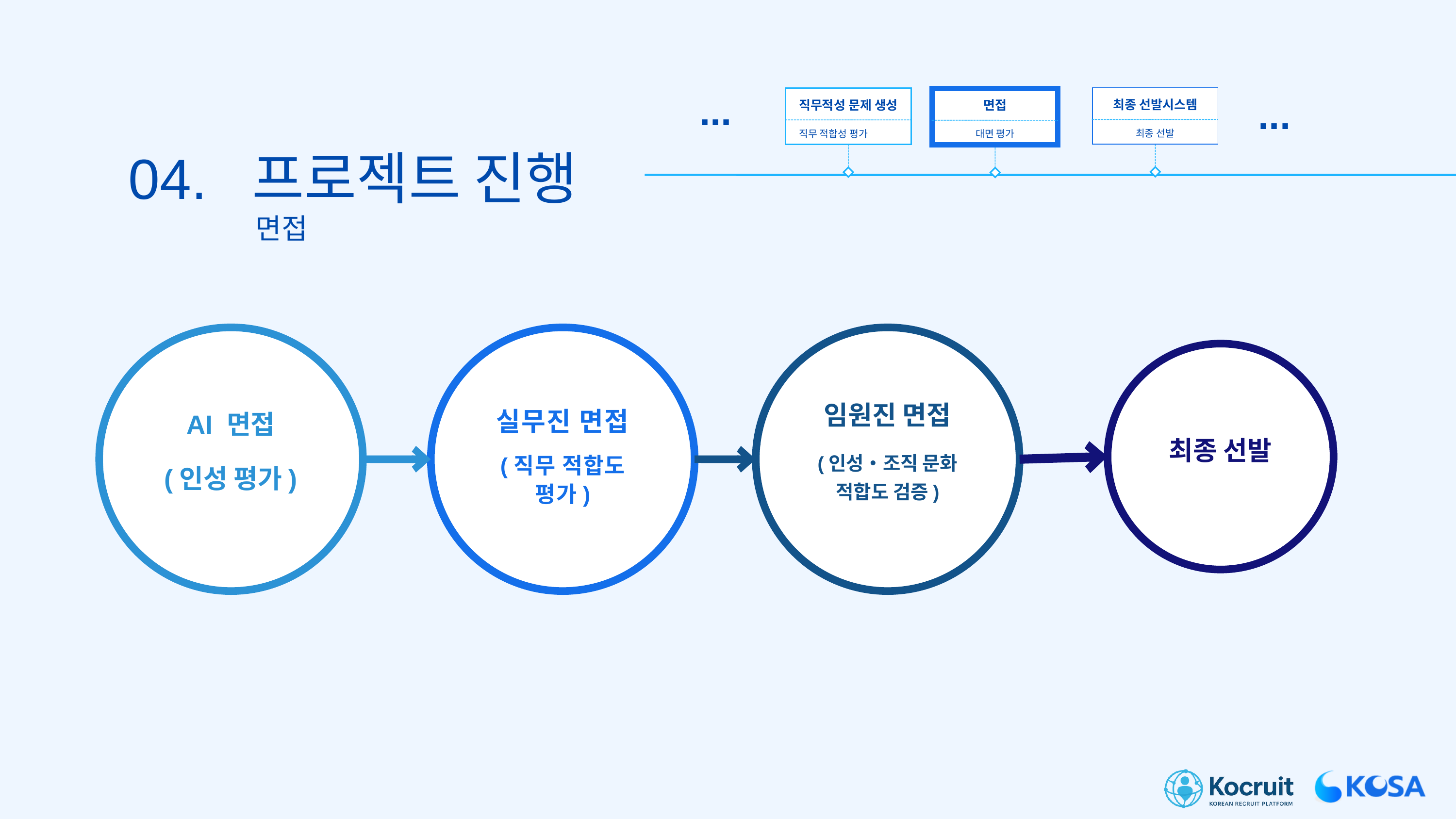

...

...
최종 선발시스템
직무적성 문제 생성
면접

최종 선발
직무 적합성 평가
대면 평가
04.  프로젝트 진행

면접

AI 면접

(인성 평가)

실무진 면접

(직무 적합도
평가)

임원진 면접

(인성•조직 문화
적합도 검증)

최종 선발